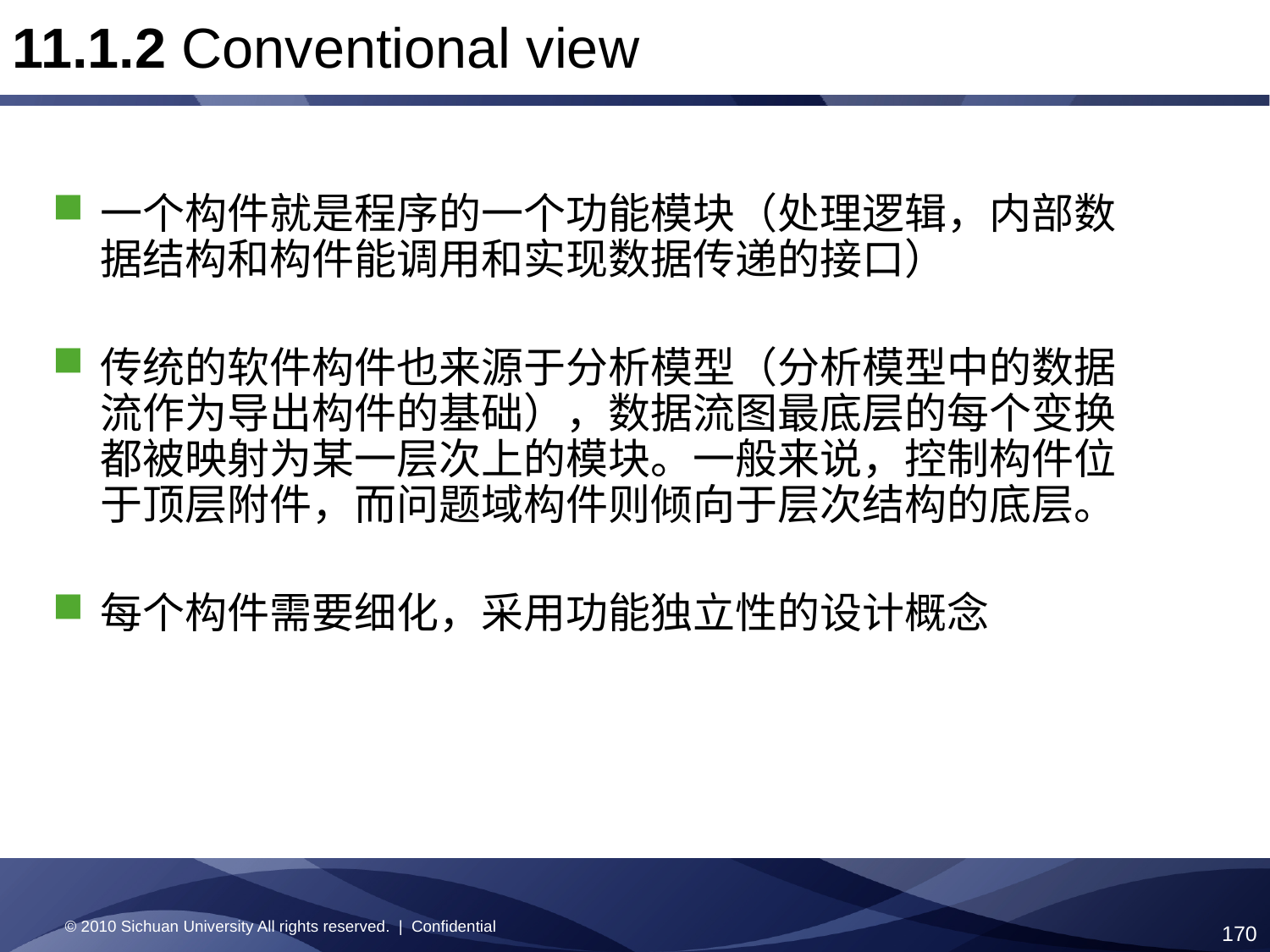

11.1.2 Conventional view
一个构件就是程序的一个功能模块（处理逻辑，内部数据结构和构件能调用和实现数据传递的接口）

传统的软件构件也来源于分析模型（分析模型中的数据流作为导出构件的基础），数据流图最底层的每个变换都被映射为某一层次上的模块。一般来说，控制构件位于顶层附件，而问题域构件则倾向于层次结构的底层。

每个构件需要细化，采用功能独立性的设计概念

© 2010 Sichuan University All rights reserved.  |  Confidential
170